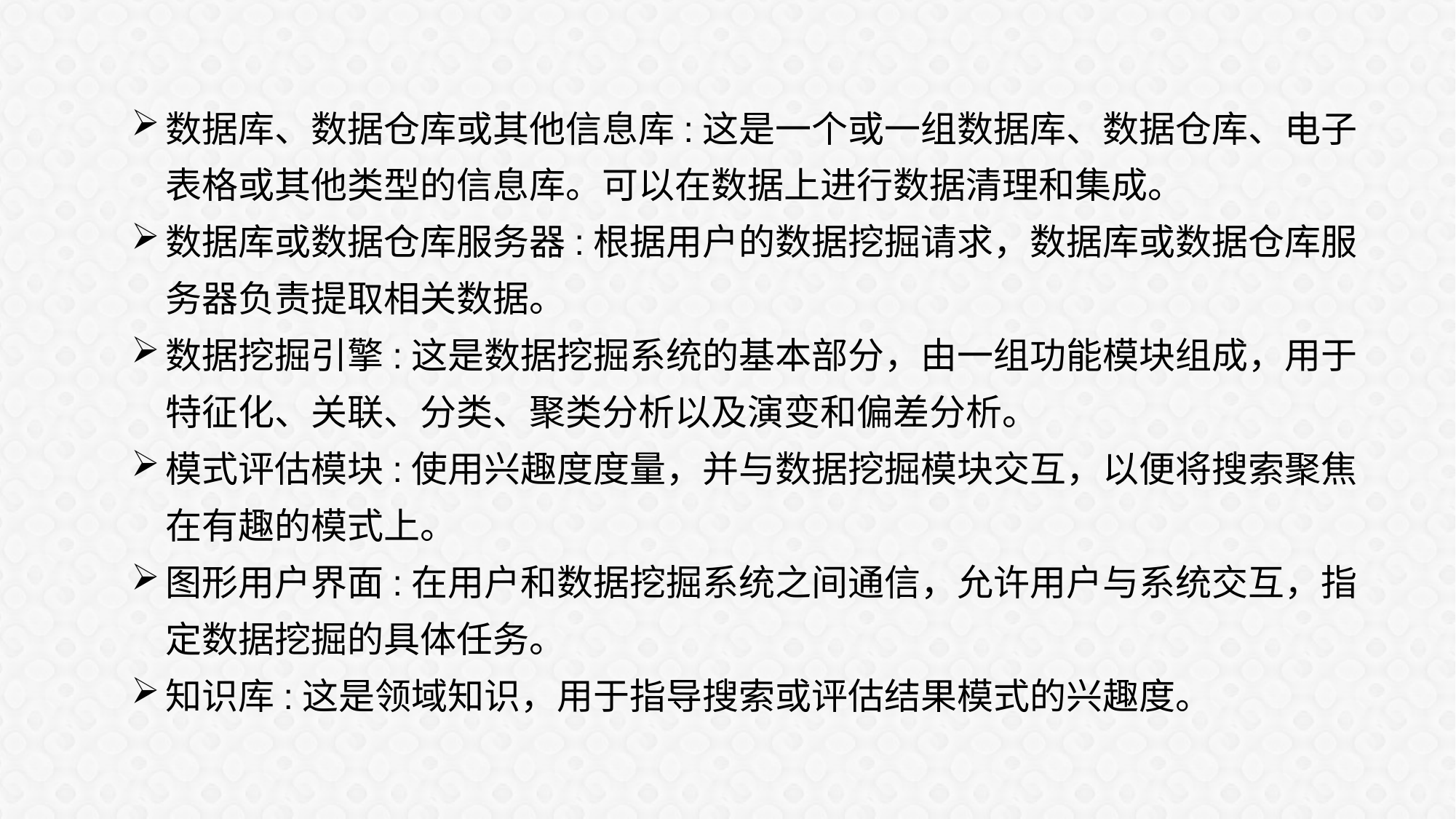

数据库、数据仓库或其他信息库:这是一个或一组数据库、数据仓库、电子表格或其他类型的信息库。可以在数据上进行数据清理和集成。
数据库或数据仓库服务器:根据用户的数据挖掘请求，数据库或数据仓库服务器负责提取相关数据。
数据挖掘引擎:这是数据挖掘系统的基本部分，由一组功能模块组成，用于特征化、关联、分类、聚类分析以及演变和偏差分析。
模式评估模块:使用兴趣度度量，并与数据挖掘模块交互，以便将搜索聚焦在有趣的模式上。
图形用户界面:在用户和数据挖掘系统之间通信，允许用户与系统交互，指定数据挖掘的具体任务。
知识库:这是领域知识，用于指导搜索或评估结果模式的兴趣度。
78